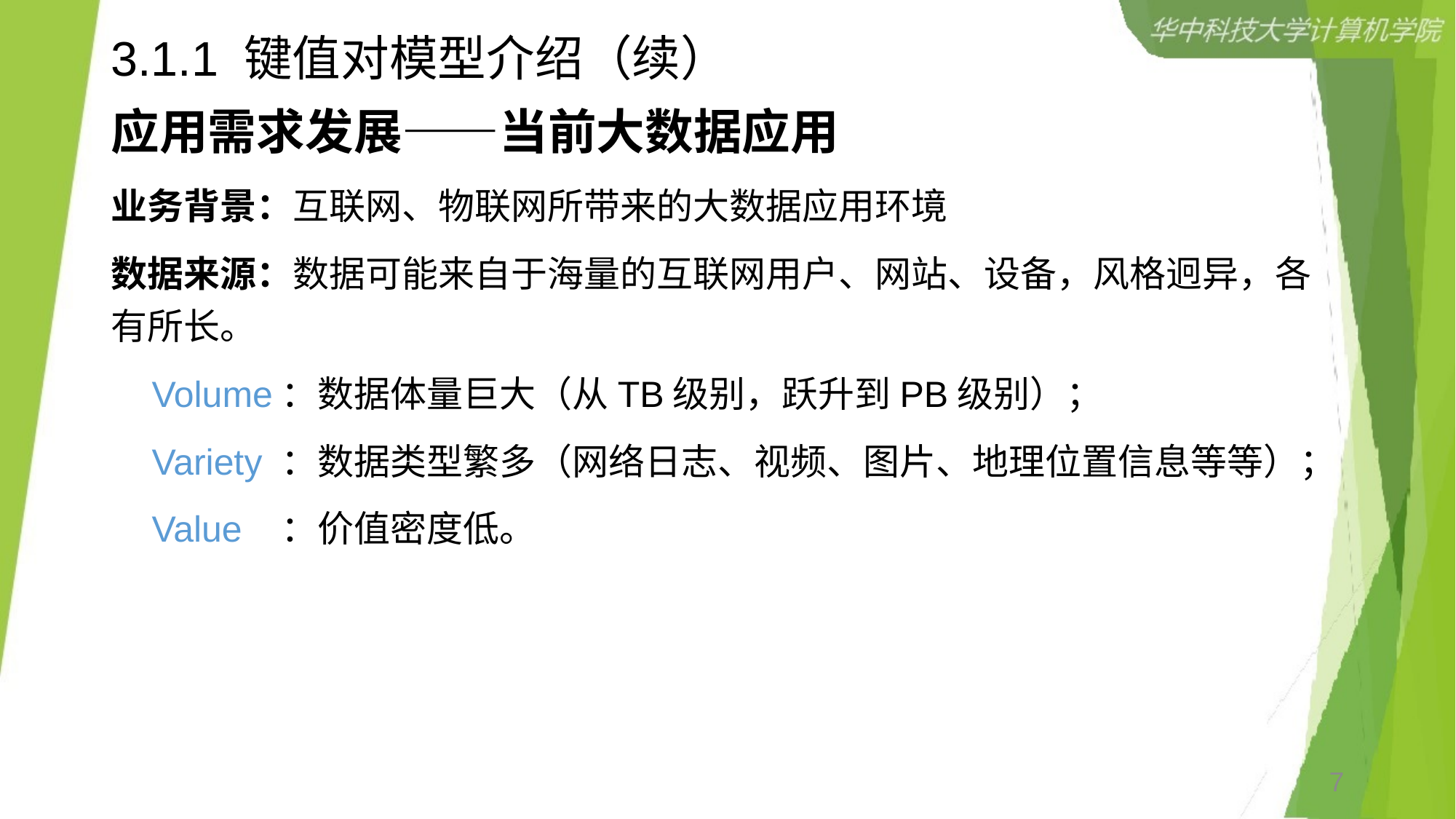

# 3.1.1 键值对模型介绍（续）
应用需求发展——当前大数据应用
业务背景：互联网、物联网所带来的大数据应用环境
数据来源：数据可能来自于海量的互联网用户、网站、设备，风格迥异，各有所长。
    Volume：数据体量巨大（从TB级别，跃升到PB级别）；
    Variety ：数据类型繁多（网络日志、视频、图片、地理位置信息等等）；
    Value   ：价值密度低。
7